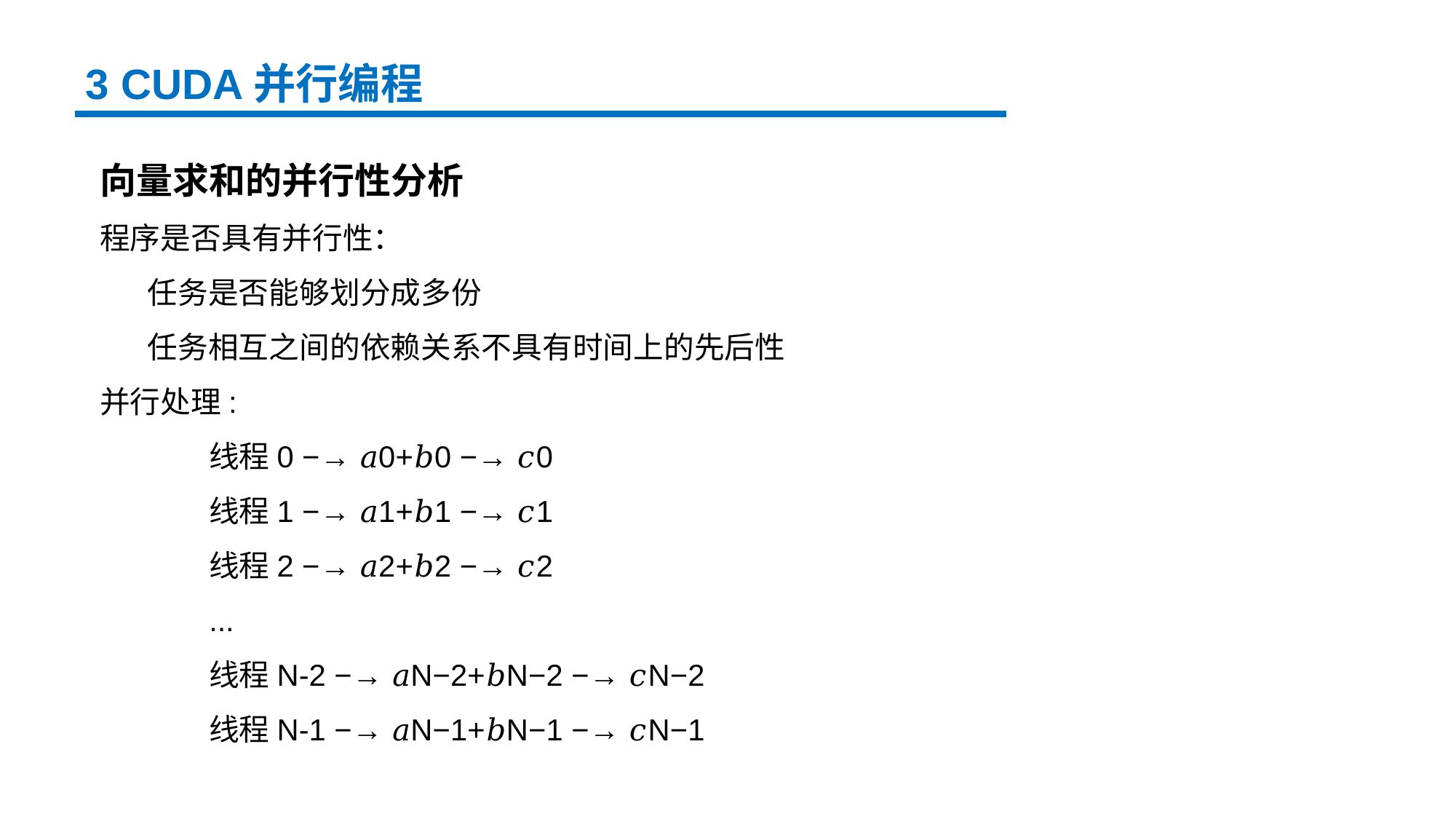

3 CUDA并行编程
向量求和的并行性分析
程序是否具有并行性：
      任务是否能够划分成多份
      任务相互之间的依赖关系不具有时间上的先后性
并行处理:
	线程0 −→ 𝑎0+𝑏0 −→ 𝑐0
	线程1 −→ 𝑎1+𝑏1 −→ 𝑐1
	线程2 −→ 𝑎2+𝑏2 −→ 𝑐2
	...
	线程N-2 −→ 𝑎N−2+𝑏N−2 −→ 𝑐N−2
	线程N-1 −→ 𝑎N−1+𝑏N−1 −→ 𝑐N−1